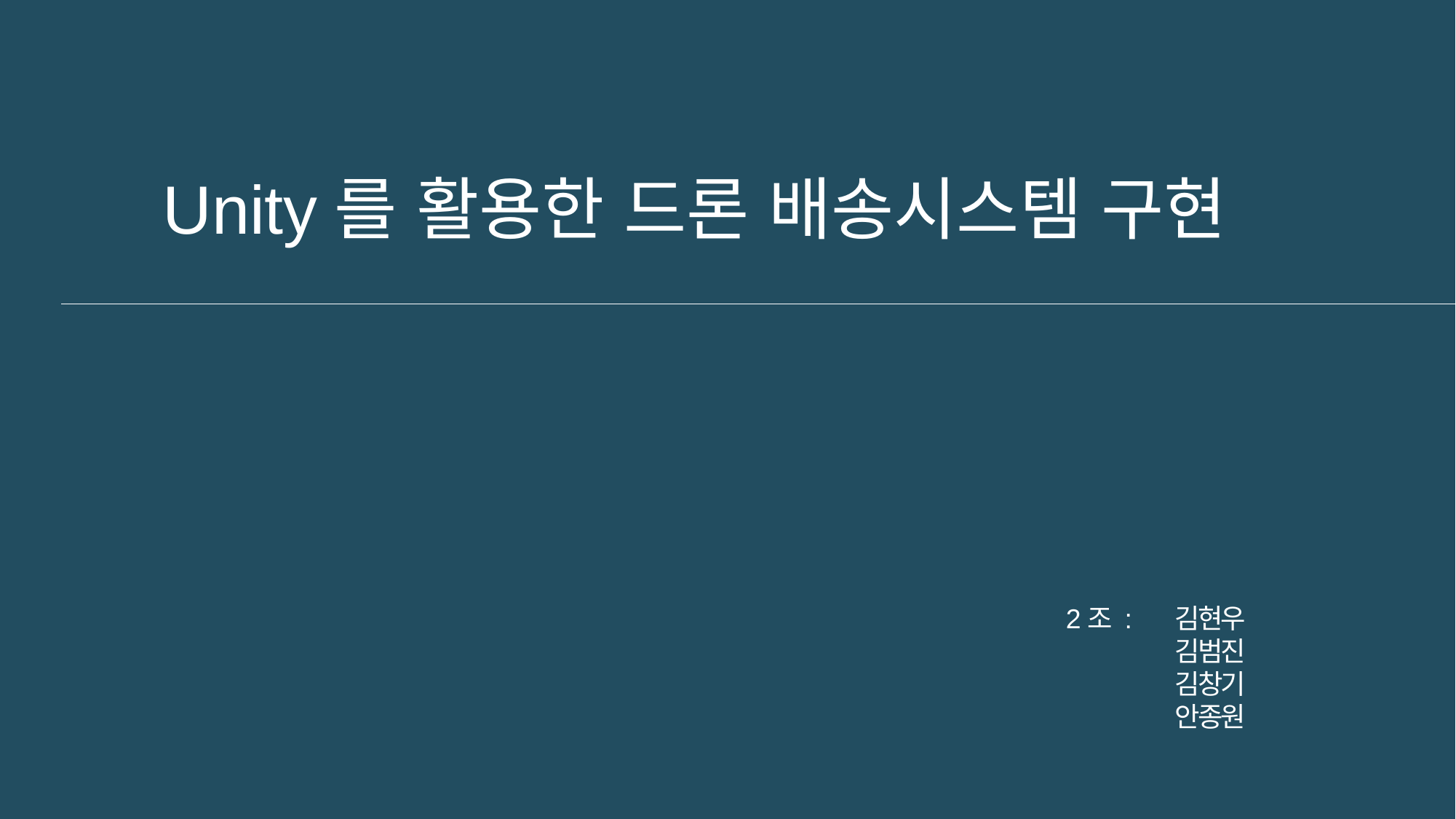

Unity를 활용한 드론 배송시스템 구현
2조 :	김현우
	김범진
	김창기
	안종원